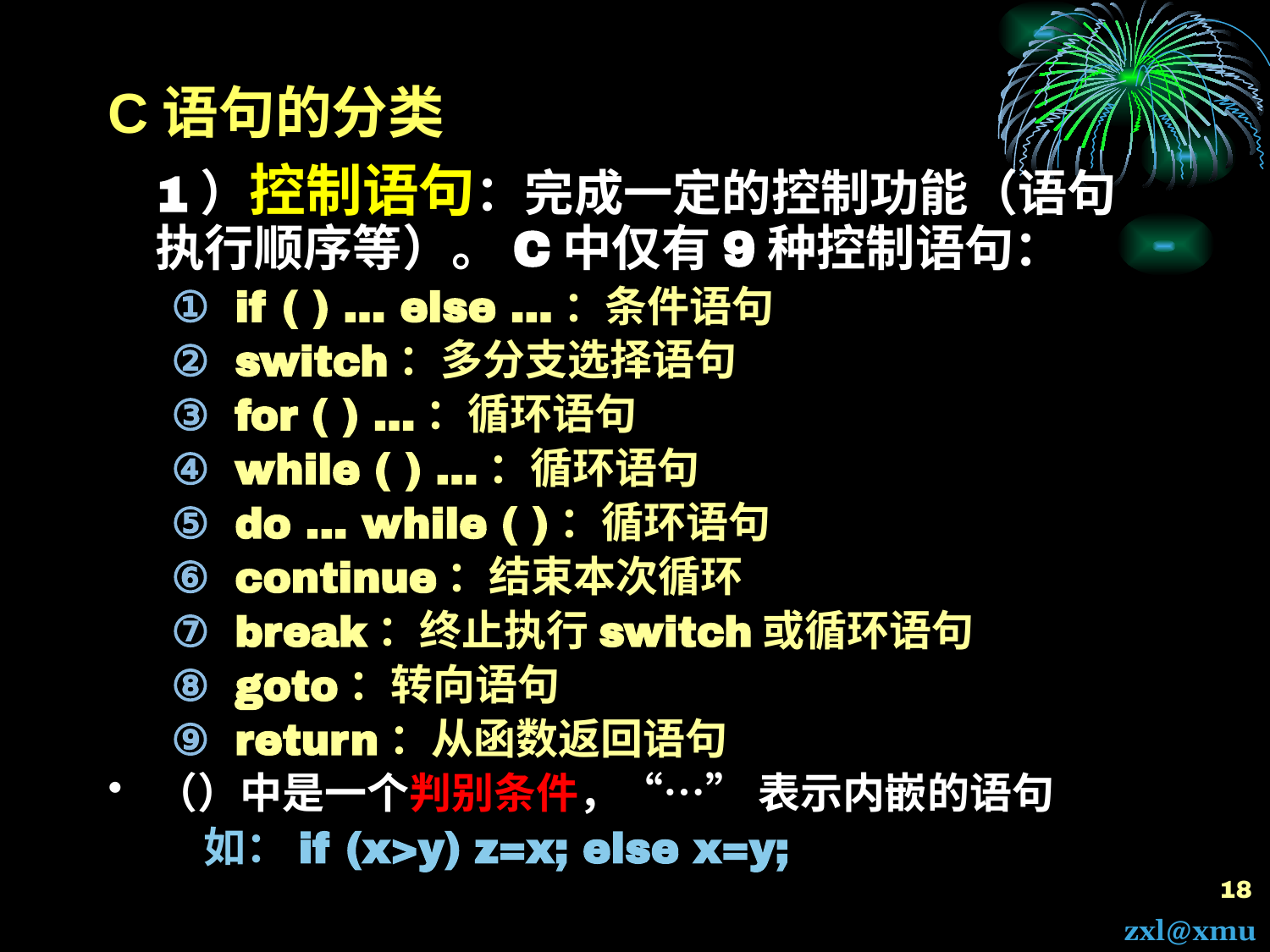

# C语句的分类
	1）控制语句：完成一定的控制功能（语句执行顺序等）。C中仅有9种控制语句：
if ( ) … else …：条件语句
switch：多分支选择语句
for ( ) …：循环语句
while ( ) …：循环语句
do … while ( )：循环语句
continue：结束本次循环
break：终止执行switch或循环语句
goto：转向语句
return：从函数返回语句
（）中是一个判别条件，“…” 表示内嵌的语句
	    如：if (x>y) z=x; else x=y;
18